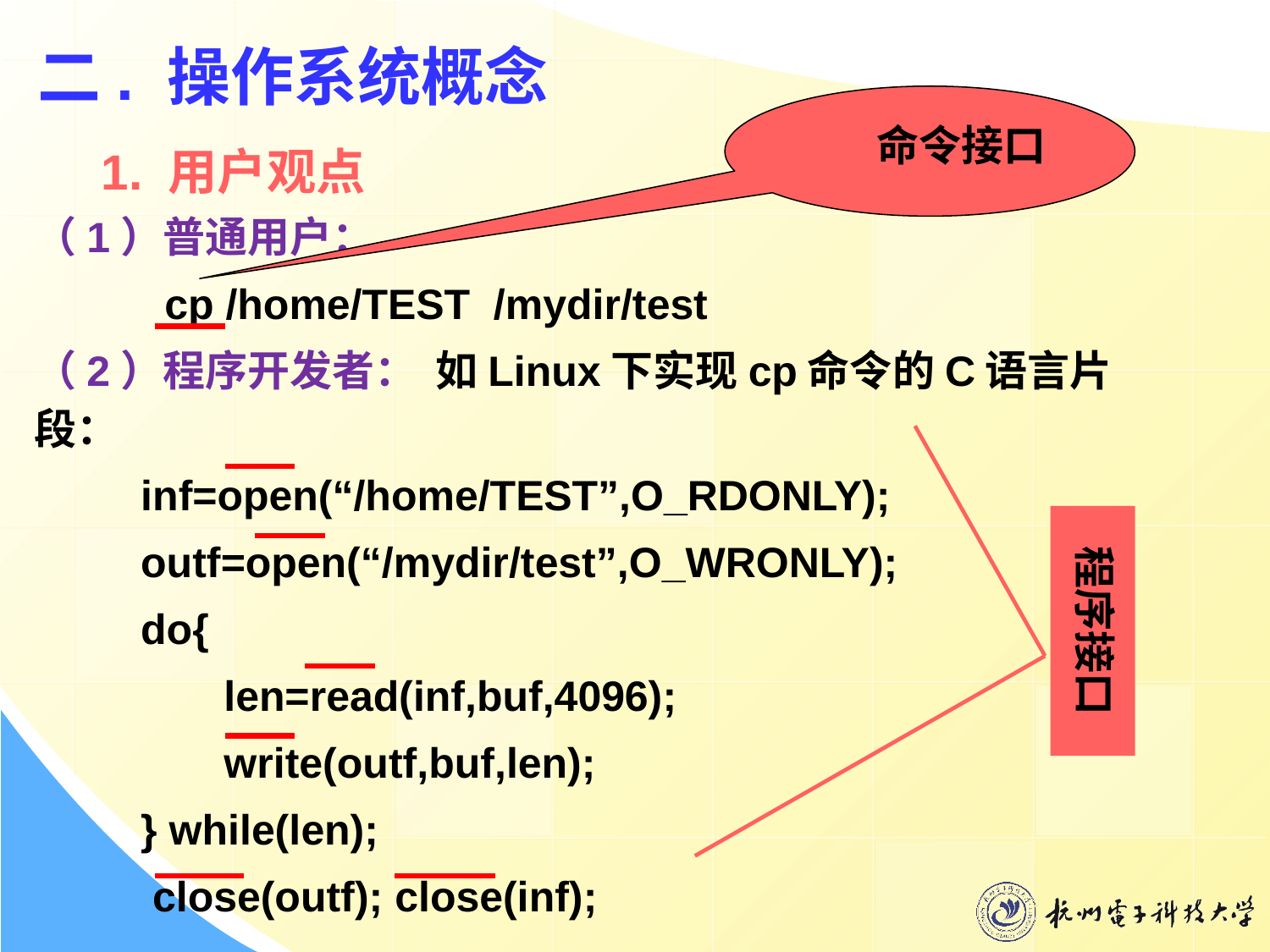

二. 操作系统概念
1. 用户观点

命令接口
（1）普通用户：
           cp /home/TEST  /mydir/test
（2）程序开发者：  如Linux下实现cp命令的C语言片段：
         inf=open(“/home/TEST”,O_RDONLY);
         outf=open(“/mydir/test”,O_WRONLY);
         do{
                len=read(inf,buf,4096);
                write(outf,buf,len);
         } while(len);
          close(outf); close(inf);
程序接口